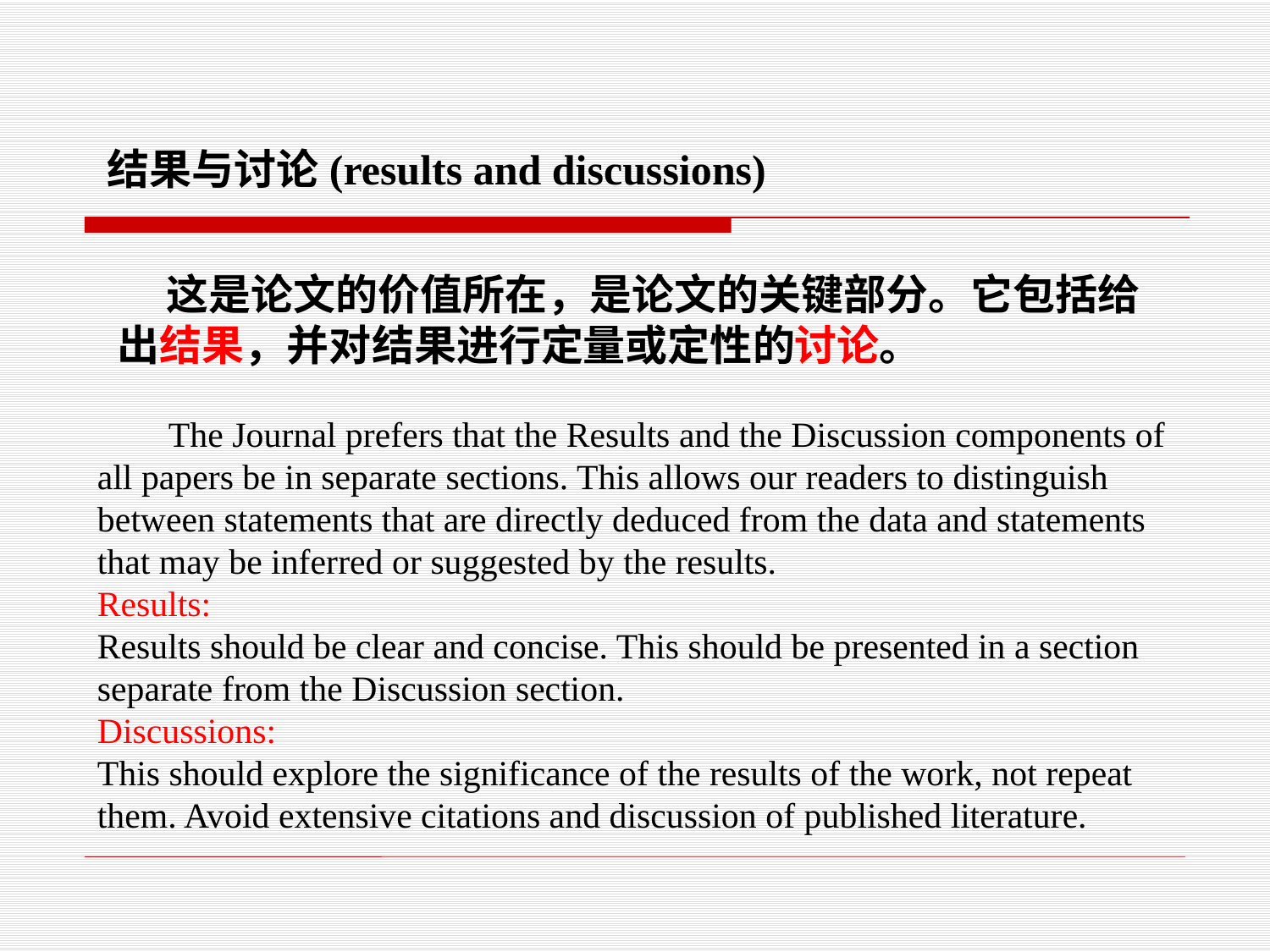

结果与讨论(results and discussions)
    这是论文的价值所在，是论文的关键部分。它包括给出结果，并对结果进行定量或定性的讨论。
        The Journal prefers that the Results and the Discussion components of all papers be in separate sections. This allows our readers to distinguish between statements that are directly deduced from the data and statements that may be inferred or suggested by the results.
Results:
Results should be clear and concise. This should be presented in a section separate from the Discussion section.
Discussions:
This should explore the significance of the results of the work, not repeat them. Avoid extensive citations and discussion of published literature.